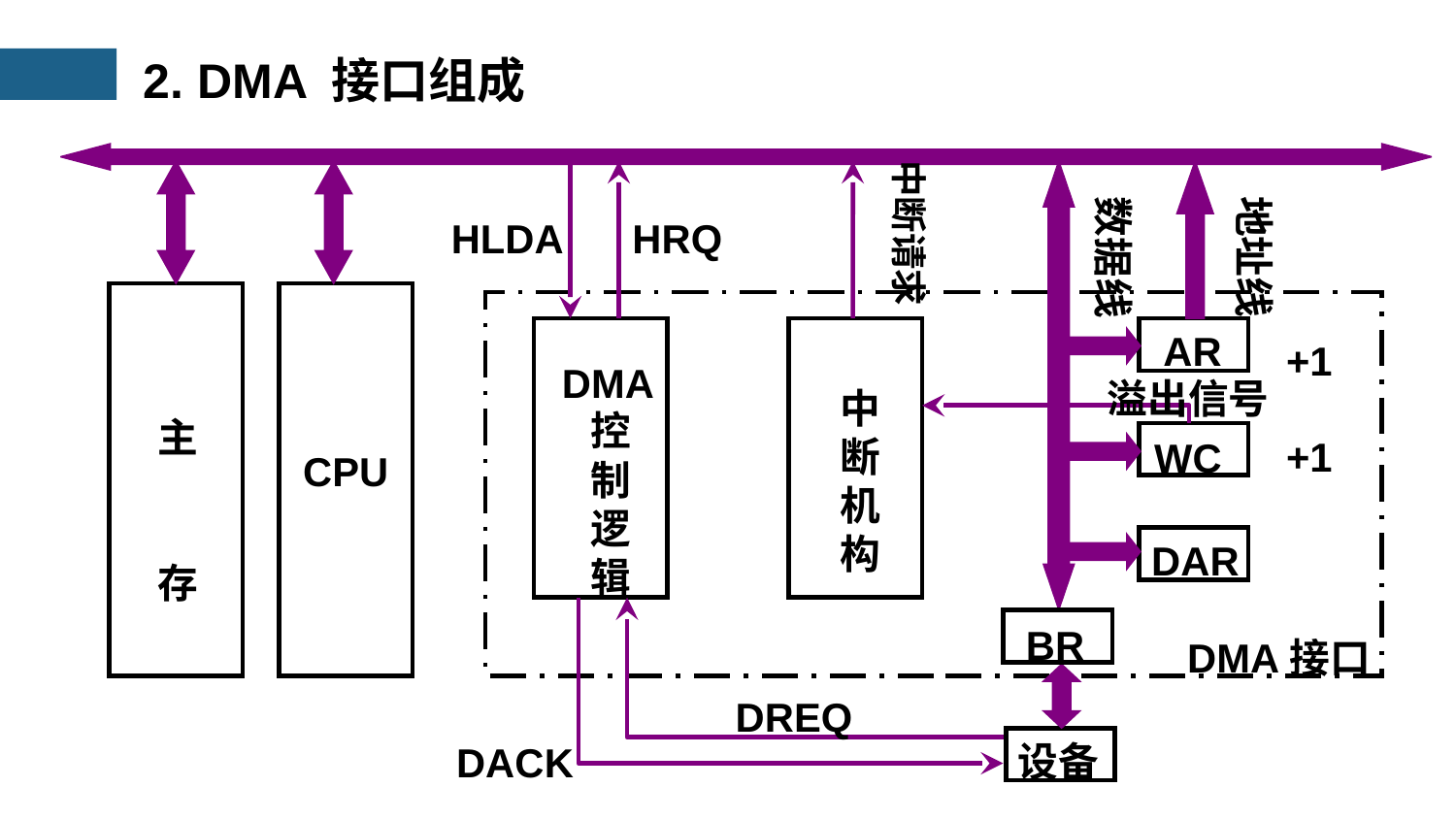

2. DMA 接口组成

主

存

CPU

DMA接口
中断请求

HLDA

HRQ

数据线

地址线

DMA
  控
  制
  逻
  辑

  中
  断
  机
  构

AR
+1
溢出信号

WC
+1

DAR

DREQ

DACK

BR

设备